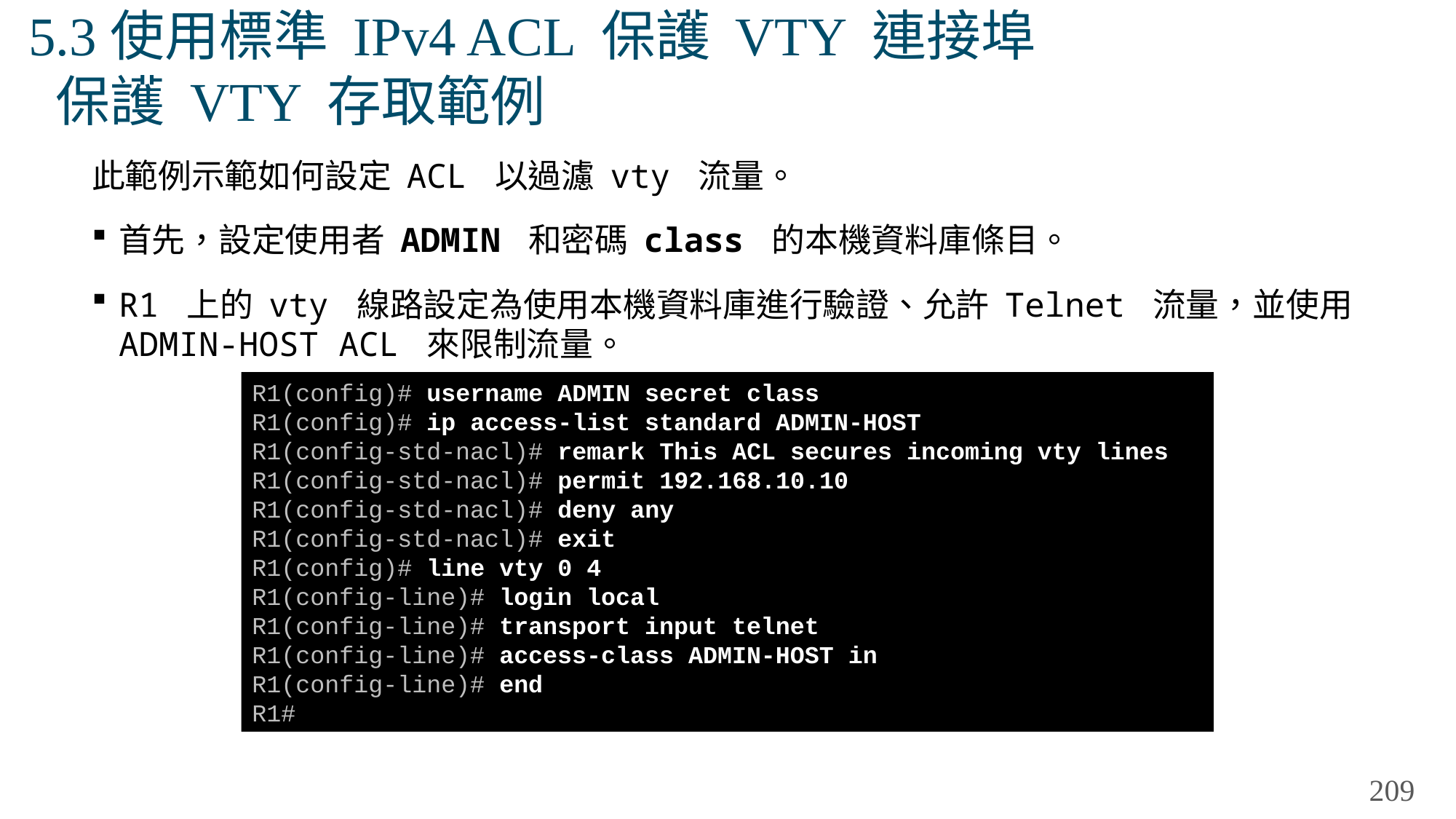

# 5.3使用標準 IPv4 ACL 保護 VTY 連接埠 保護 VTY 存取範例
此範例示範如何設定 ACL 以過濾 vty 流量。
首先，設定使用者 ADMIN 和密碼 class 的本機資料庫條目。
R1 上的 vty 線路設定為使用本機資料庫進行驗證、允許 Telnet 流量，並使用 ADMIN-HOST ACL 來限制流量。
R1(config)# username ADMIN secret class
R1(config)# ip access-list standard ADMIN-HOST
R1(config-std-nacl)# remark This ACL secures incoming vty lines
R1(config-std-nacl)# permit 192.168.10.10
R1(config-std-nacl)# deny any
R1(config-std-nacl)# exit
R1(config)# line vty 0 4
R1(config-line)# login local
R1(config-line)# transport input telnet
R1(config-line)# access-class ADMIN-HOST in
R1(config-line)# end
R1#
209